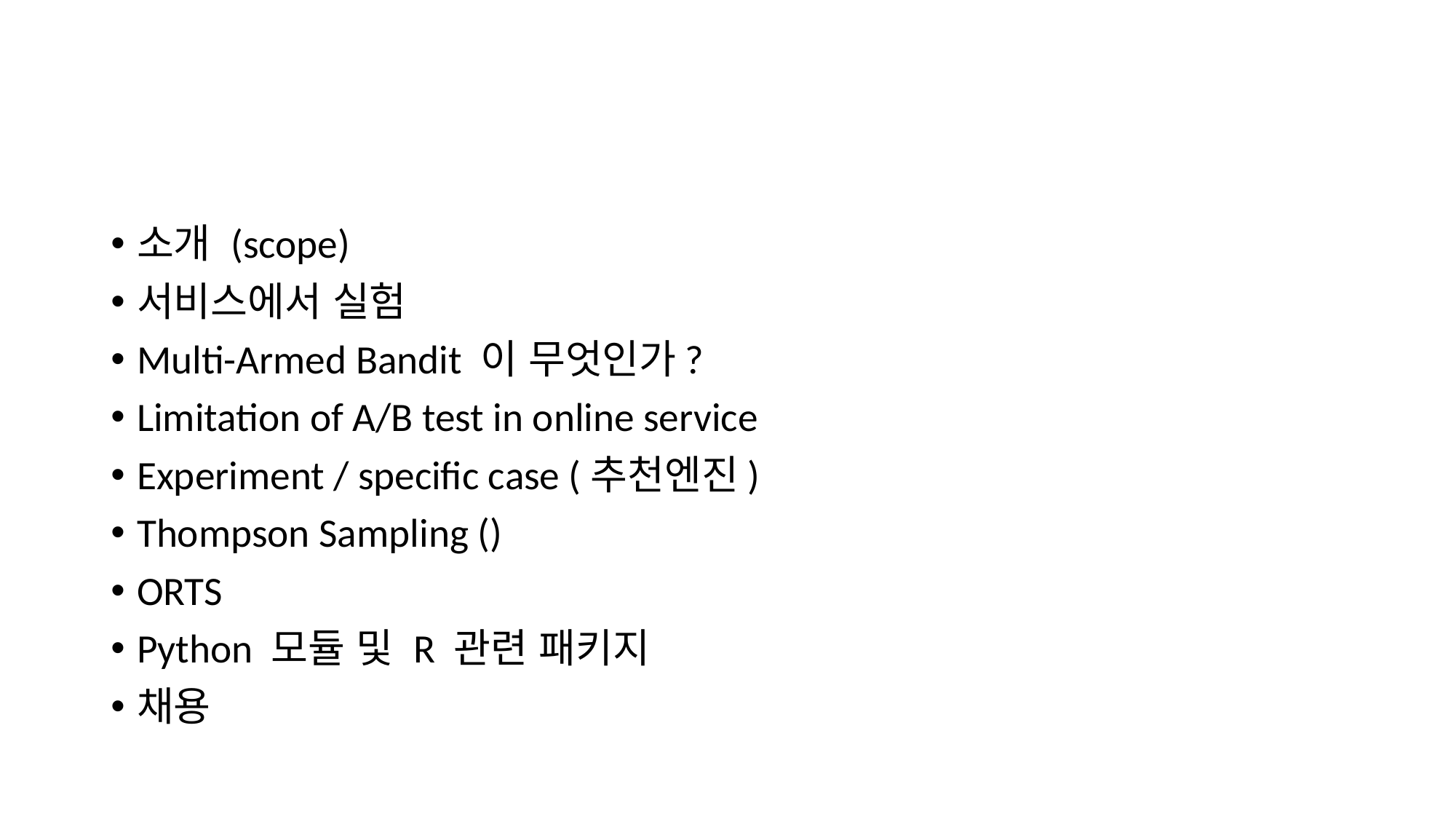

#
소개 (scope)
서비스에서 실험
Multi-Armed Bandit 이 무엇인가?
Limitation of A/B test in online service
Experiment / specific case (추천엔진)
Thompson Sampling ()
ORTS
Python 모듈 및 R 관련 패키지
채용